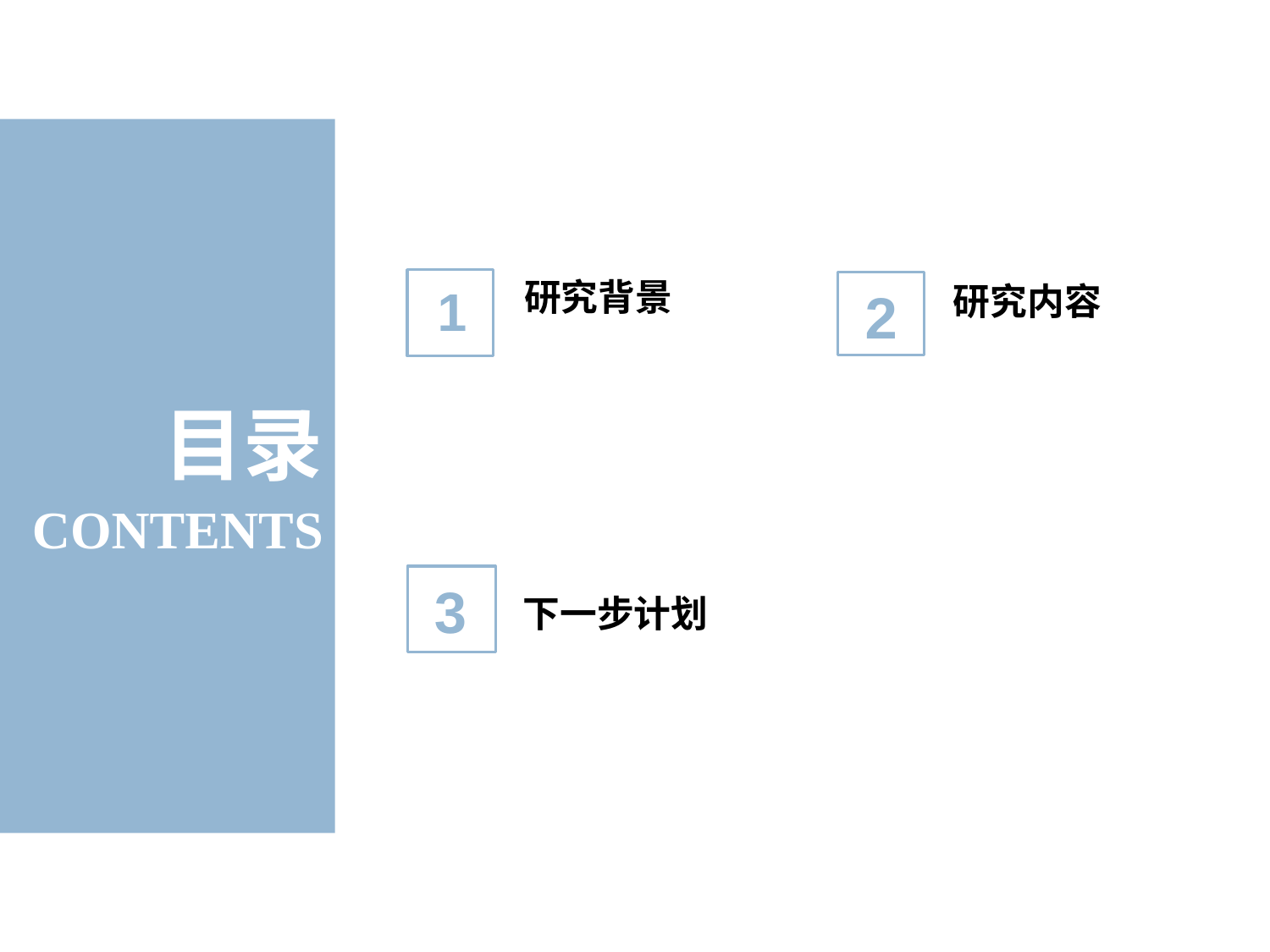

研究背景

1
研究内容

2
目录
CONTENTS

3
下一步计划